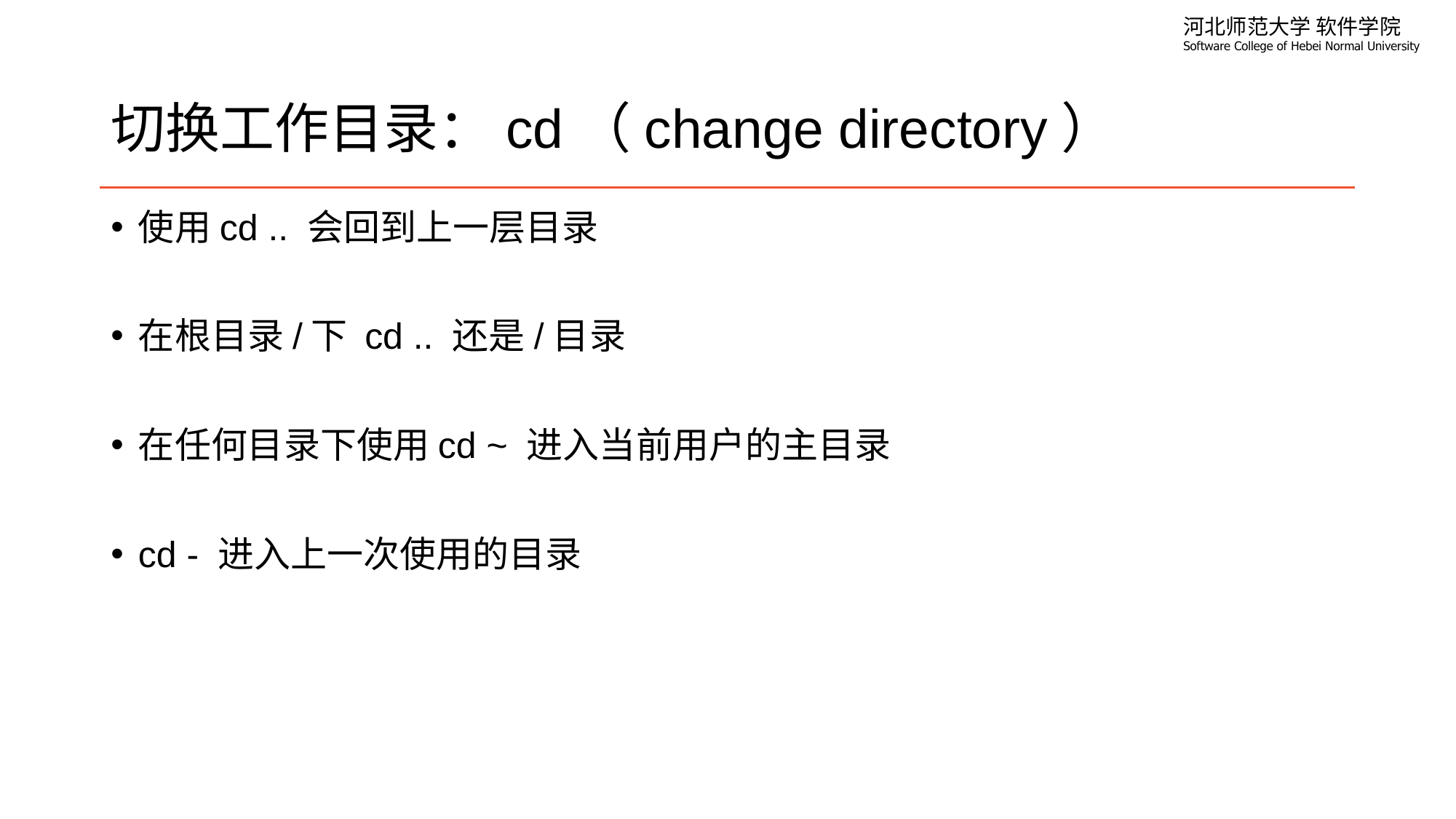

# 切换工作目录：cd（change directory）
使用cd .. 会回到上一层目录

在根目录/下 cd .. 还是/目录

在任何目录下使用cd ~ 进入当前用户的主目录

cd - 进入上一次使用的目录